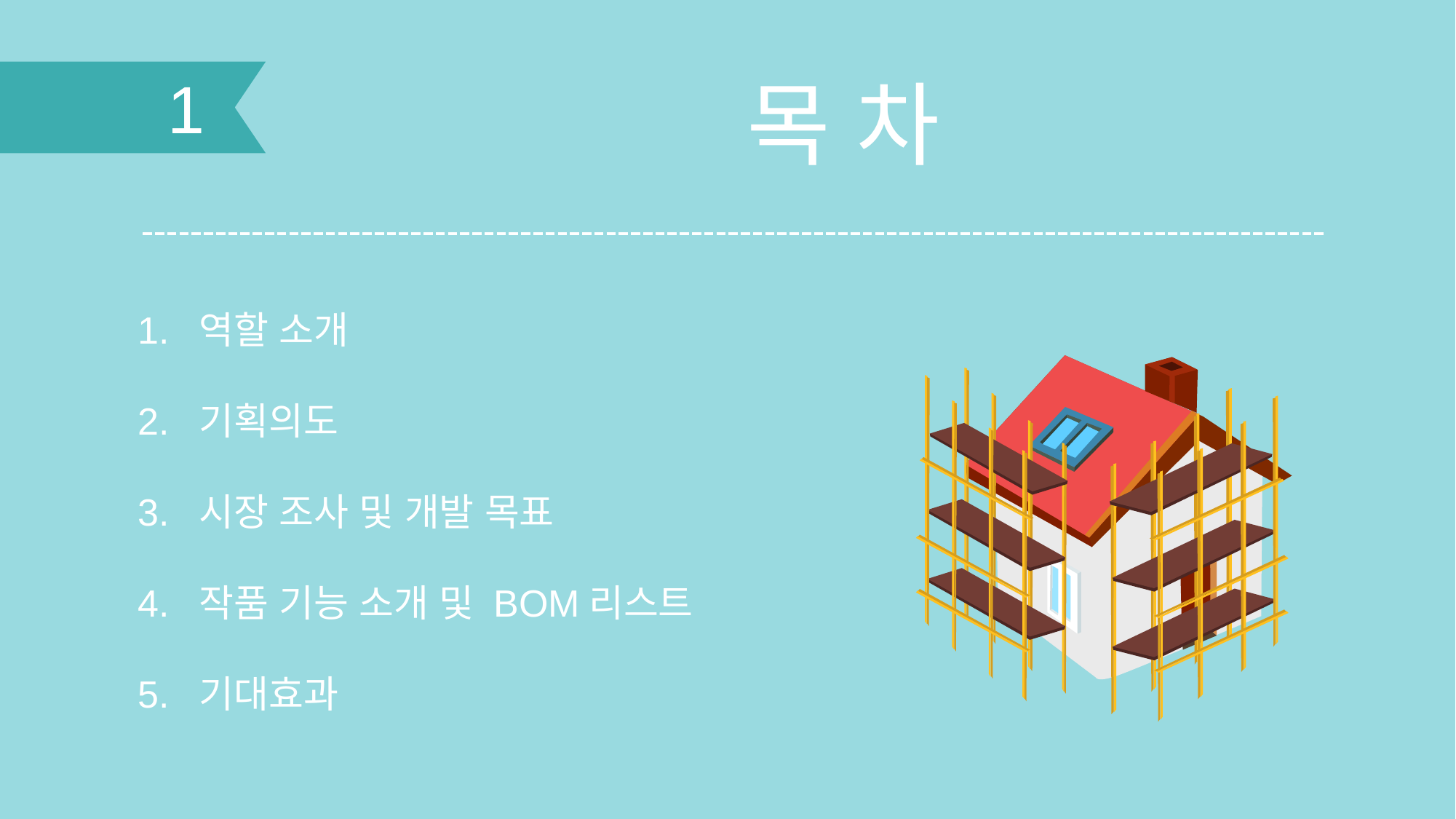

1
목 차
역할 소개

기획의도

시장 조사 및 개발 목표

작품 기능 소개 및 BOM리스트

기대효과